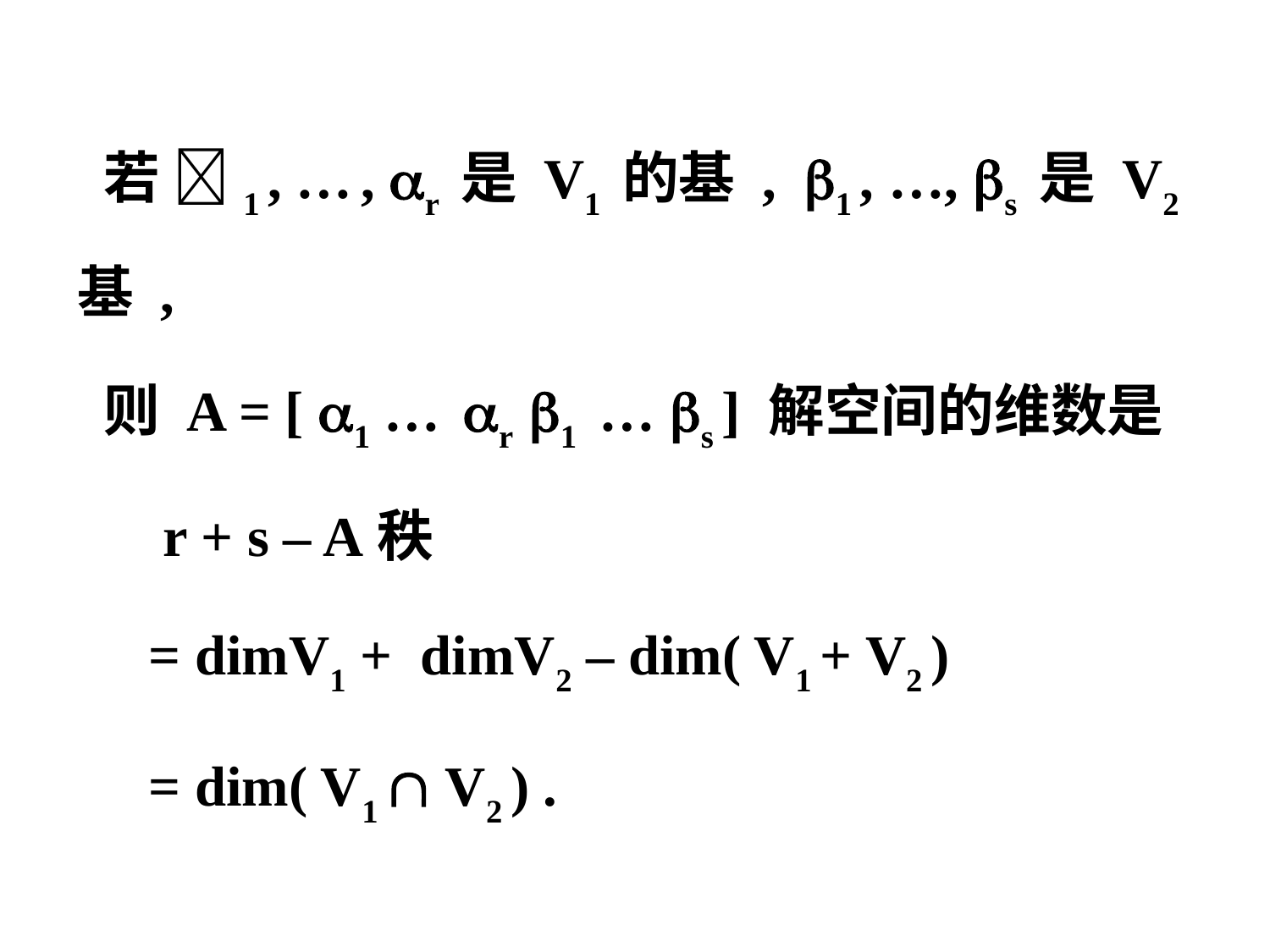

若 α1 , … , αr 是 V1 的基 ,  β1 , …, βs 是 V2 基 ,
 则 A = [ α1 …  αr  β1  … βs ] 解空间的维数是
      r + s – A秩
     = dimV1 +  dimV2 – dim( V1 + V2 )
     = dim( V1 ∩ V2 ) .